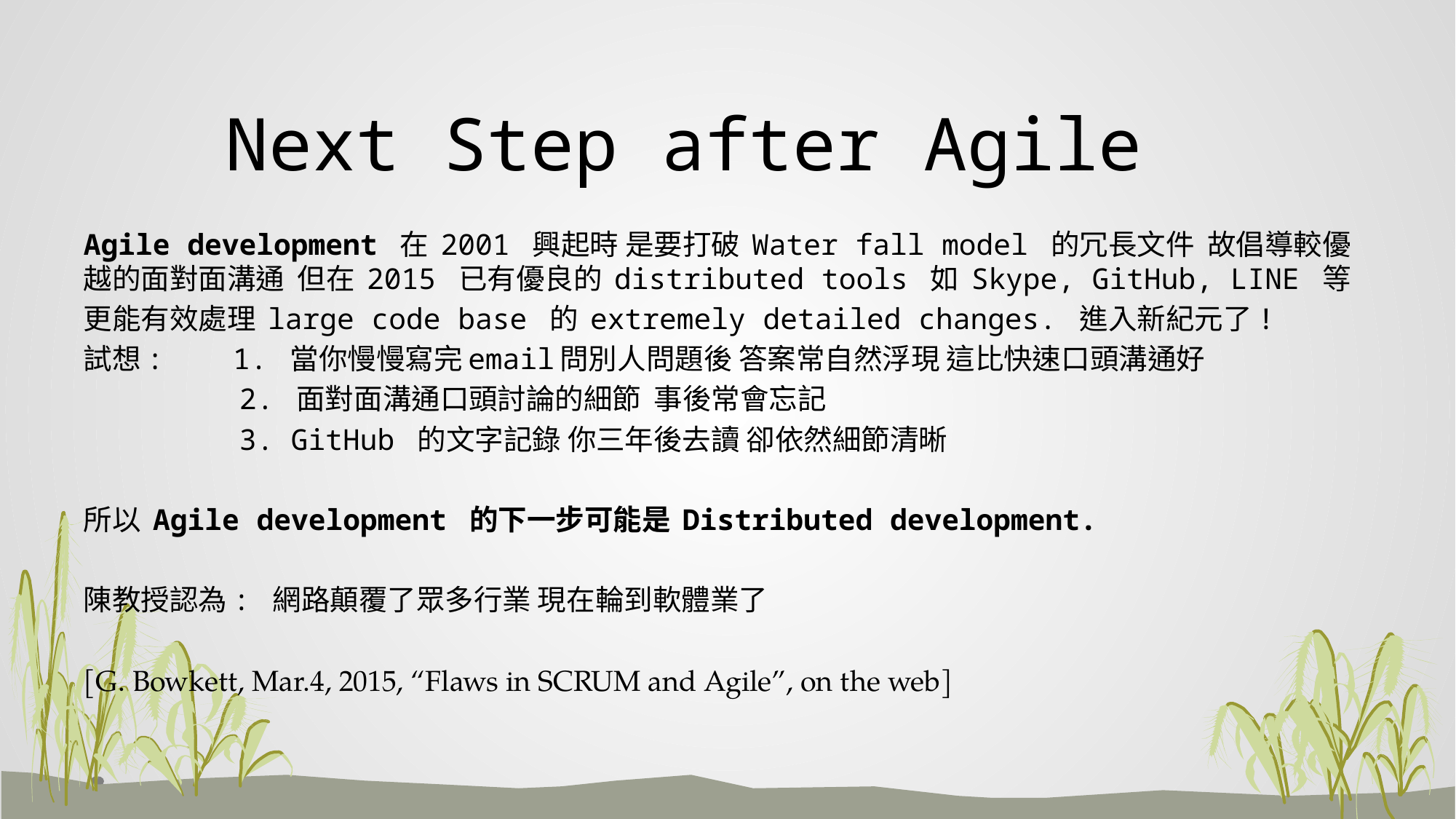

# Next Step after Agile
Agile development 在 2001 興起時 是要打破 Water fall model 的冗長文件  故倡導較優越的面對面溝通  但在 2015 已有優良的 distributed tools 如 Skype, GitHub, LINE 等
更能有效處理 large code base 的 extremely detailed changes. 進入新紀元了!
試想:    1. 當你慢慢寫完email問別人問題後 答案常自然浮現 這比快速口頭溝通好
         2. 面對面溝通口頭討論的細節  事後常會忘記
         3. GitHub 的文字記錄 你三年後去讀 卻依然細節清晰

所以 Agile development 的下一步可能是 Distributed development.

陳教授認為: 網路顛覆了眾多行業 現在輪到軟體業了

[G. Bowkett, Mar.4, 2015, “Flaws in SCRUM and Agile”, on the web]